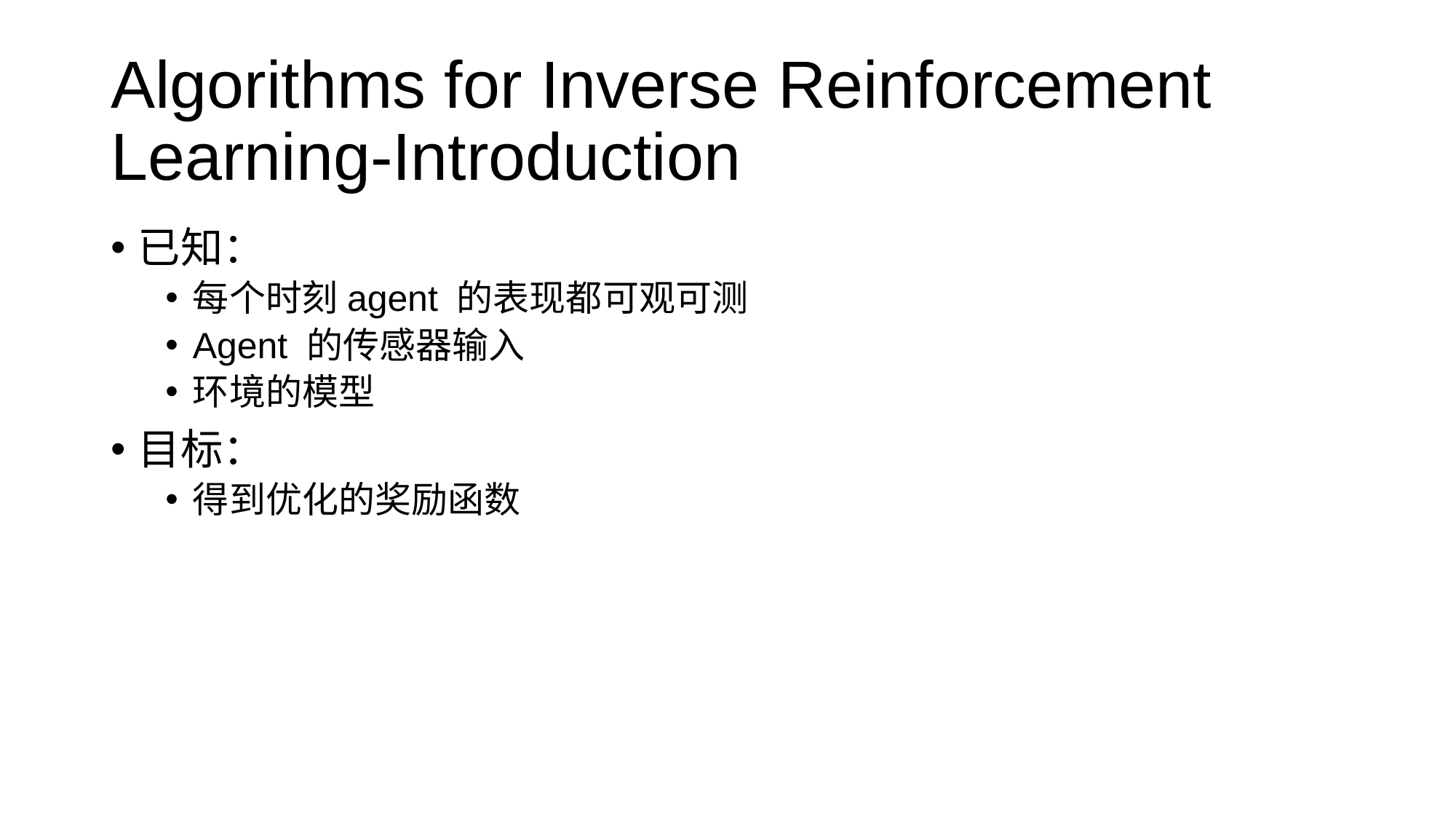

# Algorithms for Inverse Reinforcement Learning-Introduction
已知：
每个时刻agent 的表现都可观可测
Agent 的传感器输入
环境的模型
目标：
得到优化的奖励函数